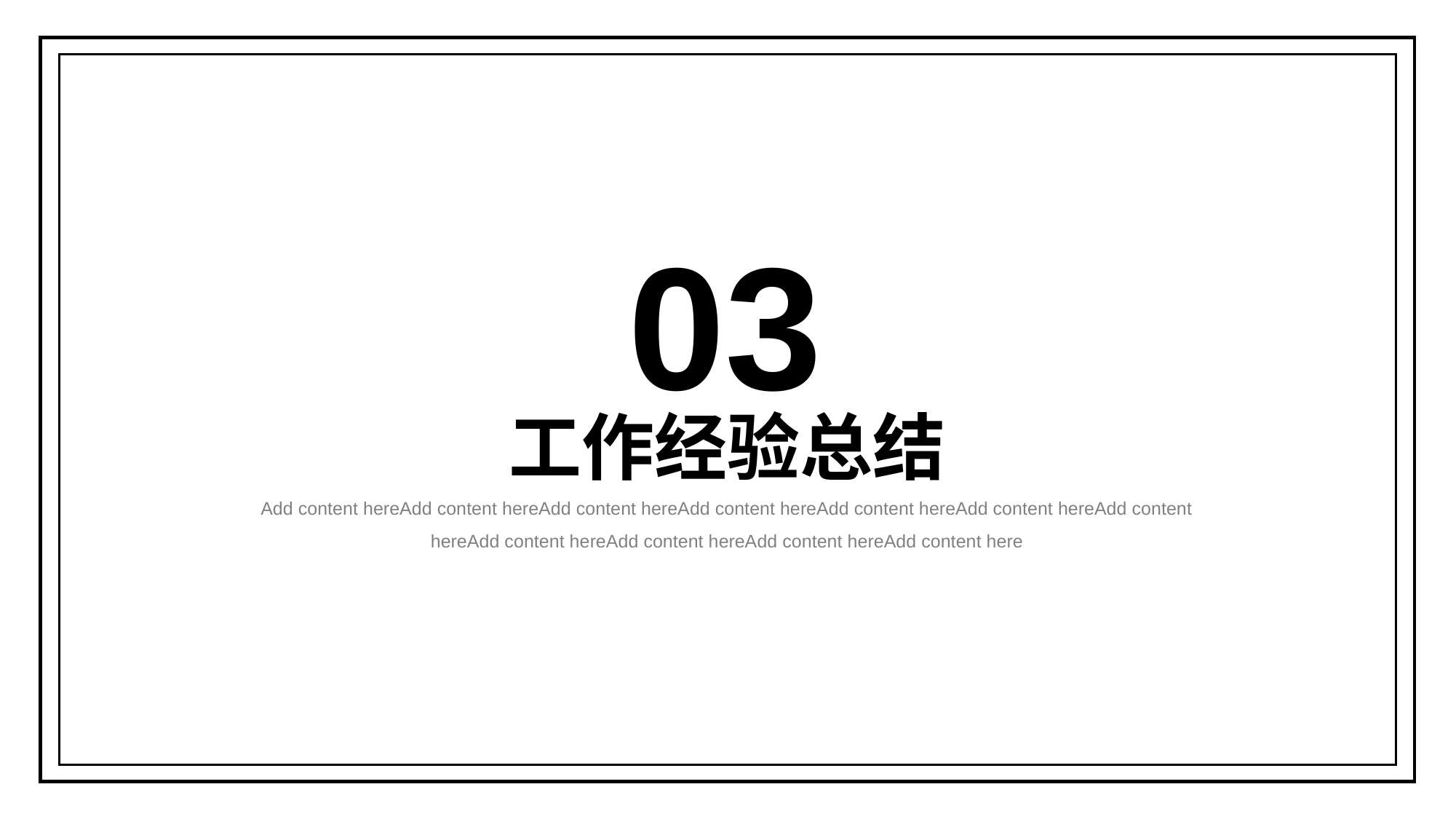

03
工作经验总结
Add content hereAdd content hereAdd content hereAdd content hereAdd content hereAdd content hereAdd content hereAdd content hereAdd content hereAdd content hereAdd content here